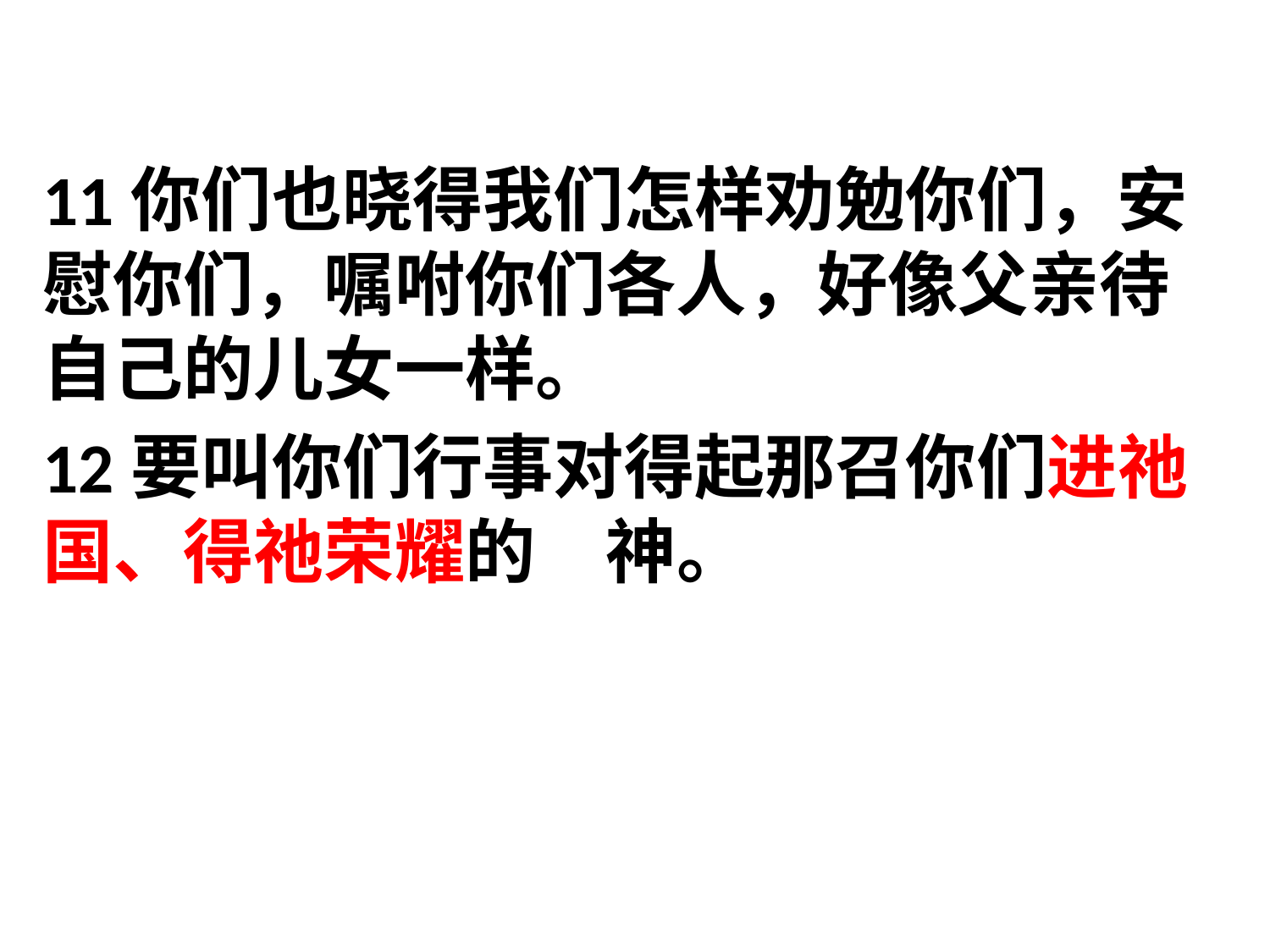

#
11你们也晓得我们怎样劝勉你们，安慰你们，嘱咐你们各人，好像父亲待自己的儿女一样。
12要叫你们行事对得起那召你们进祂国、得祂荣耀的　神。